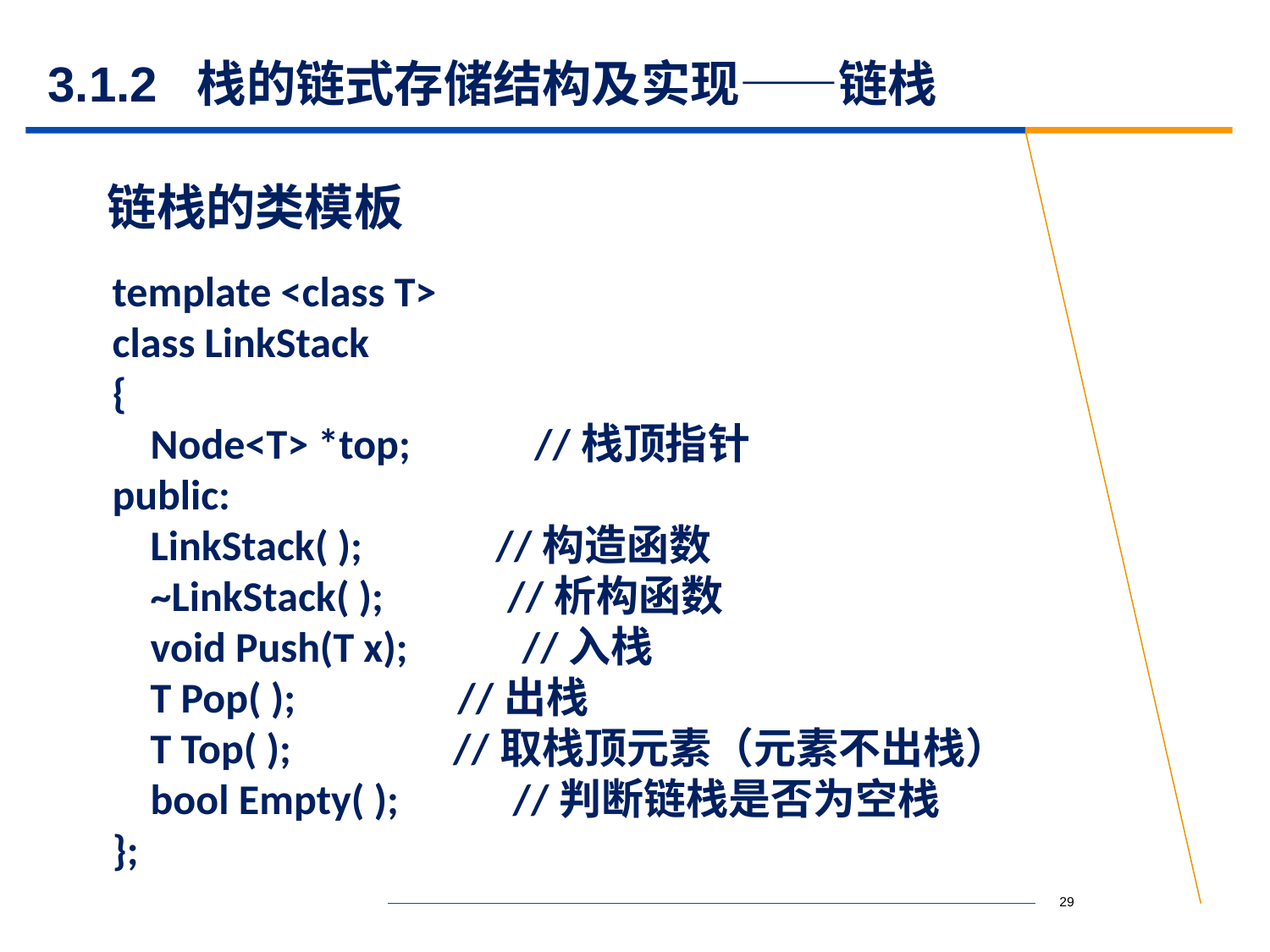

# 3.1.2  栈的链式存储结构及实现——链栈
链栈的类模板
template <class T>
class LinkStack
{
    Node<T> *top;             //栈顶指针
public:
    LinkStack( );              //构造函数
    ~LinkStack( );             //析构函数
    void Push(T x);            //入栈
    T Pop( );                 //出栈
    T Top( );                 //取栈顶元素（元素不出栈）
    bool Empty( );            //判断链栈是否为空栈
};